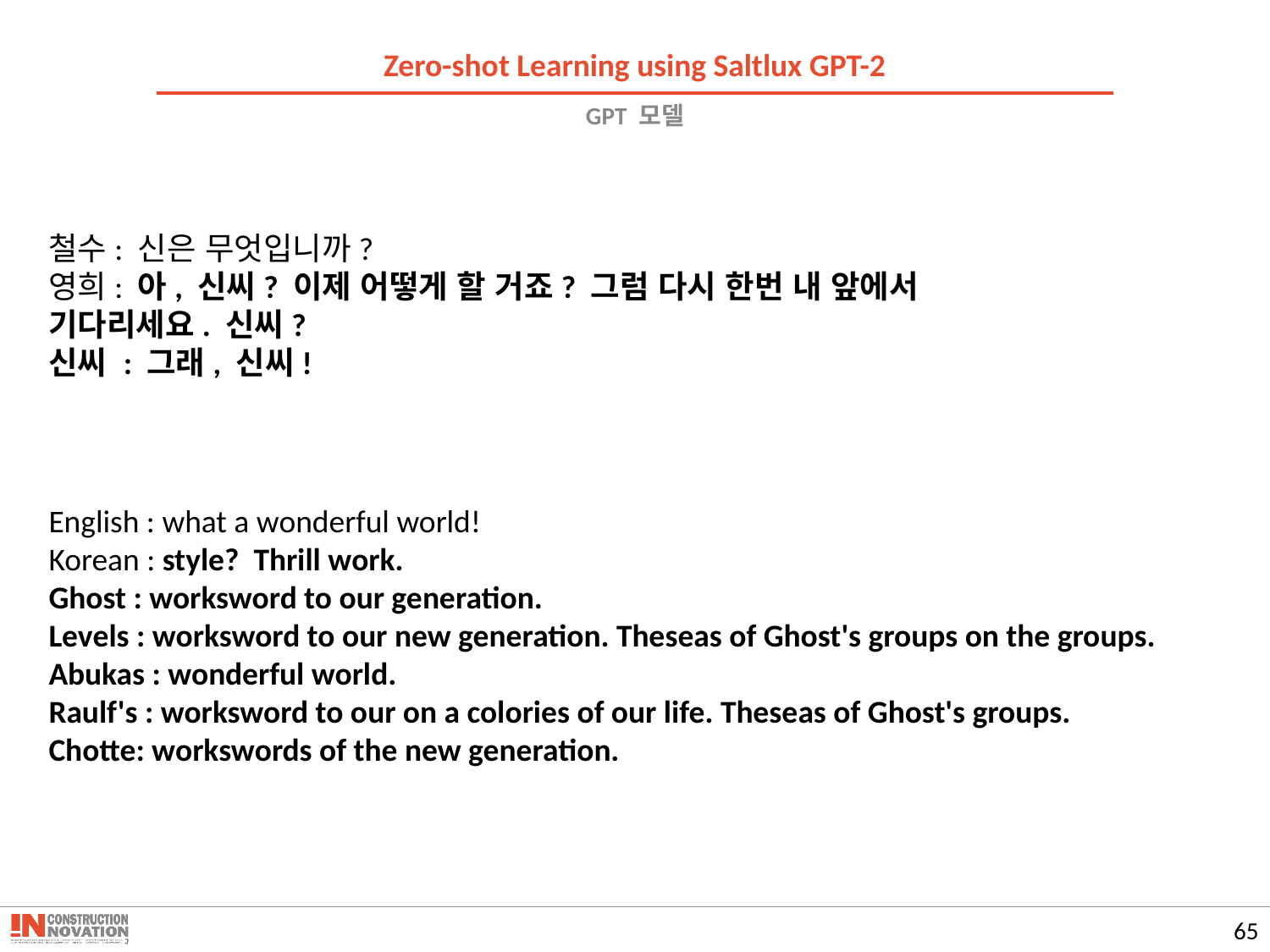

Zero-shot Learning using Saltlux GPT-2
# GPT 모델

철수: 신은 무엇입니까?
영희: 아, 신씨? 이제 어떻게 할 거죠? 그럼 다시 한번 내 앞에서 기다리세요. 신씨?
신씨 : 그래, 신씨!
English : what a wonderful world!
Korean : style?  Thrill work.
Ghost : worksword to our generation.
Levels : worksword to our new generation. Theseas of Ghost's groups on the groups.
Abukas : wonderful world.
Raulf's : worksword to our on a colories of our life. Theseas of Ghost's groups.
Chotte: workswords of the new generation.